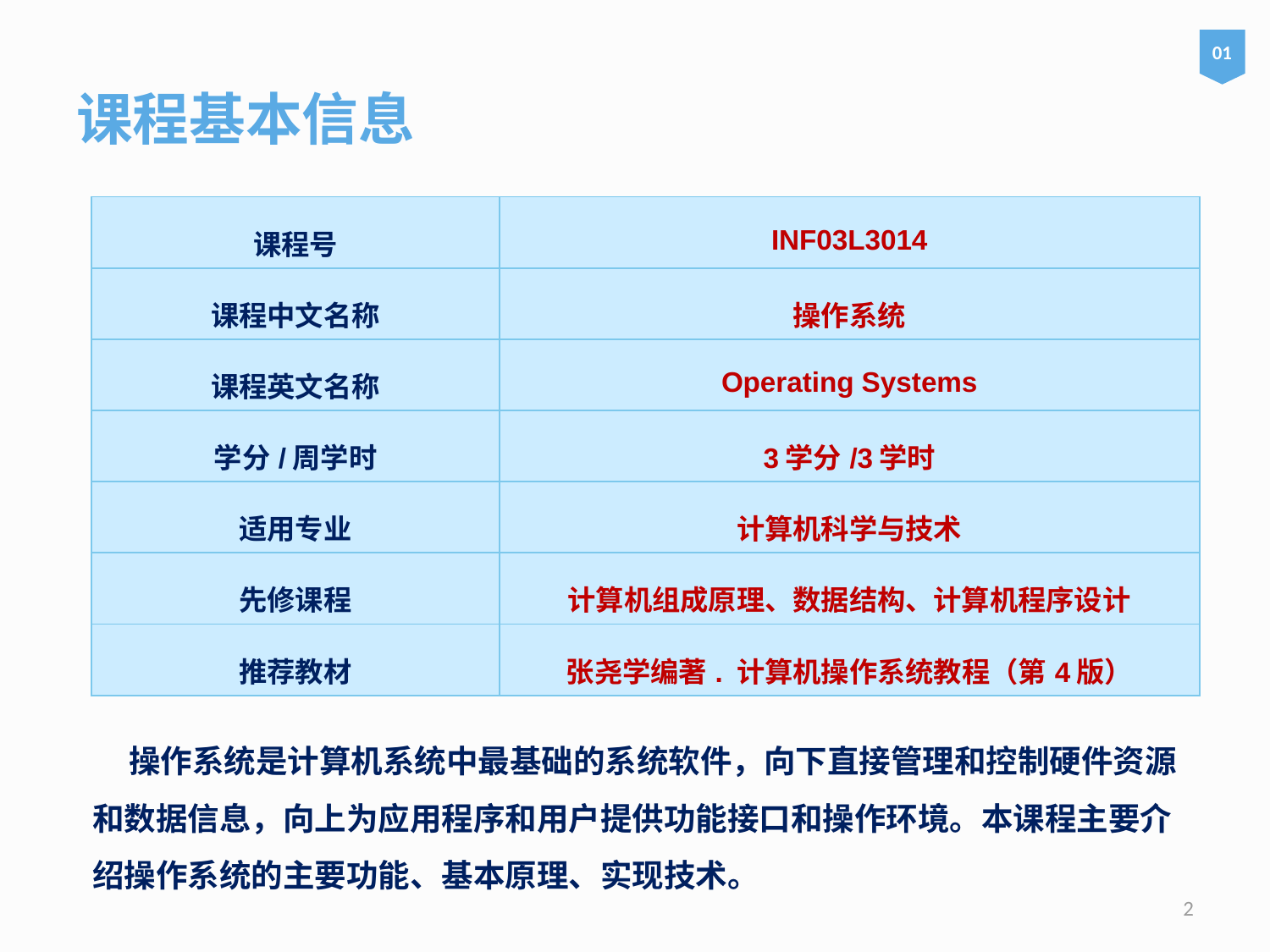

01
课程基本信息
| 课程号 | INF03L3014 |
| --- | --- |
| 课程中文名称 | 操作系统 |
| 课程英文名称 | Operating Systems |
| 学分/周学时 | 3学分/3学时 |
| 适用专业 | 计算机科学与技术 |
| 先修课程 | 计算机组成原理、数据结构、计算机程序设计 |
| 推荐教材 | 张尧学编著. 计算机操作系统教程（第4版） |
# We are currently not planning on conquering the world. – Sergey Brin
    操作系统是计算机系统中最基础的系统软件，向下直接管理和控制硬件资源和数据信息，向上为应用程序和用户提供功能接口和操作环境。本课程主要介绍操作系统的主要功能、基本原理、实现技术。
2